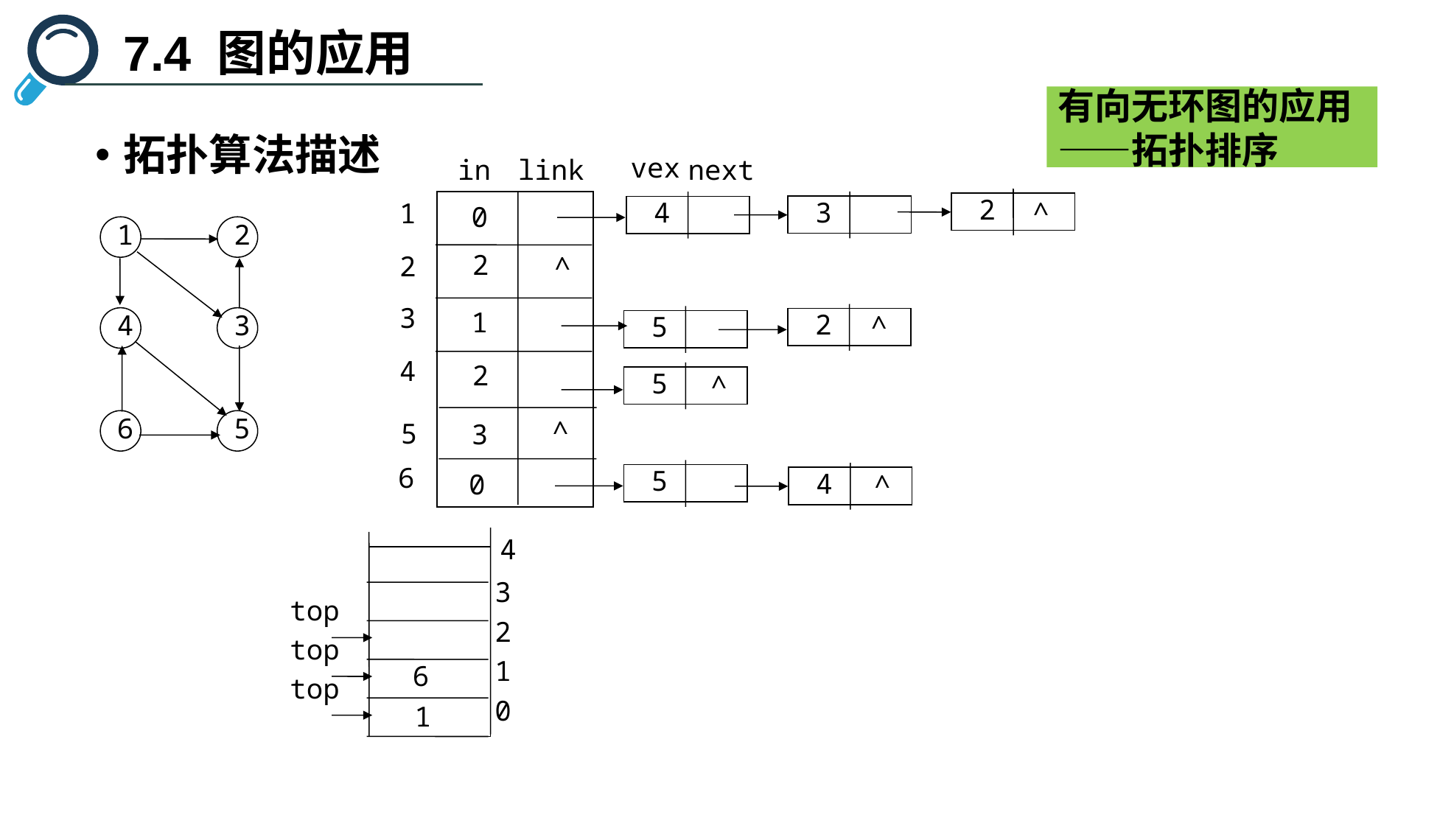

7.4 图的应用
有向无环图的应用——拓扑排序
拓扑算法描述
vex
in
link
next
 2

 3

 4

^
1
2
3
4
5
6

0
2
^

1

 2

^
 5

2

 5

^

^

3
 5

 4

0
^
1
2

4
3

6
5

3
2
1
0
4

top

top

6
top

1